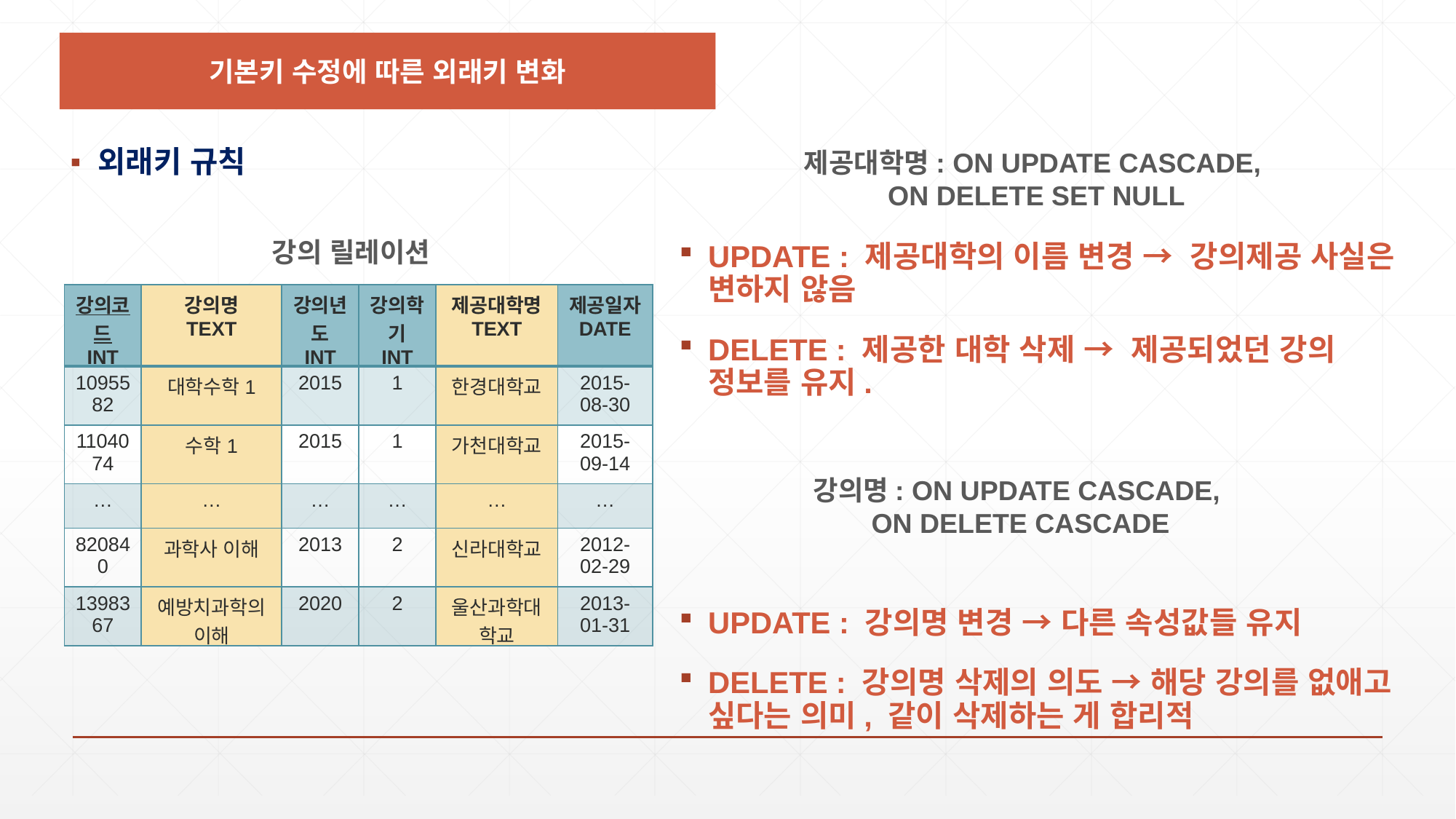

기본키 수정에 따른 외래키 변화
제공대학명: ON UPDATE CASCADE,
ON DELETE SET NULL
외래키 규칙

UPDATE : 제공대학의 이름 변경 →  강의제공 사실은 변하지 않음
DELETE : 제공한 대학 삭제 →  제공되었던 강의 정보를 유지.

UPDATE : 강의명 변경 → 다른 속성값들 유지
DELETE : 강의명 삭제의 의도 → 해당 강의를 없애고 싶다는 의미, 같이 삭제하는 게 합리적
강의 릴레이션
| 강의코드 INT | 강의명 TEXT | 강의년도 INT | 강의학기 INT | 제공대학명 TEXT | 제공일자 DATE |
| --- | --- | --- | --- | --- | --- |
| 1095582 | 대학수학1 | 2015 | 1 | 한경대학교 | 2015-08-30 |
| 1104074 | 수학1 | 2015 | 1 | 가천대학교 | 2015-09-14 |
| … | … | … | … | … | … |
| 820840 | 과학사 이해 | 2013 | 2 | 신라대학교 | 2012-02-29 |
| 1398367 | 예방치과학의 이해 | 2020 | 2 | 울산과학대학교 | 2013-01-31 |
강의명: ON UPDATE CASCADE,
ON DELETE CASCADE